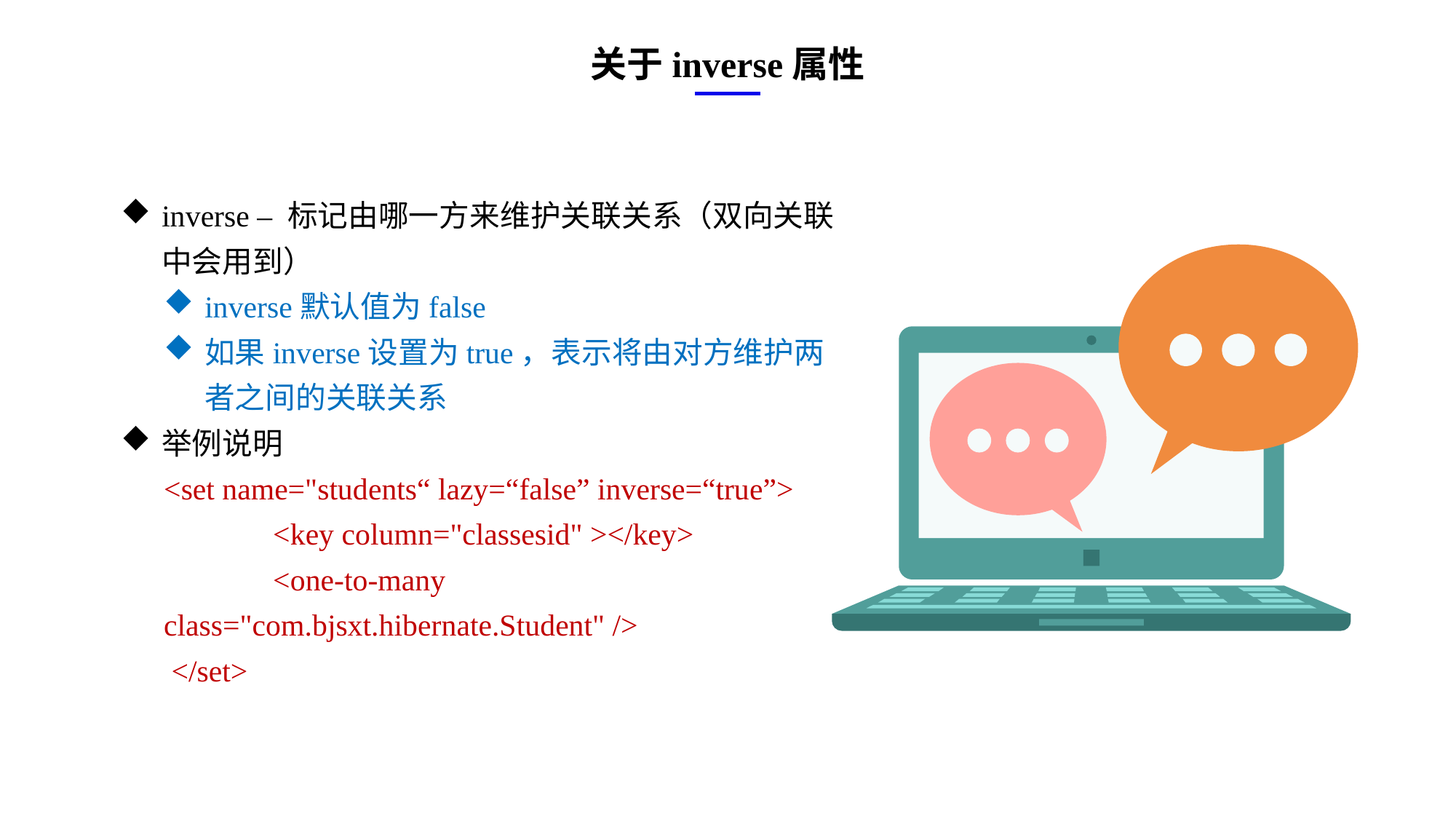

关于inverse属性
inverse – 标记由哪一方来维护关联关系（双向关联中会用到）
inverse默认值为false
如果inverse设置为true，表示将由对方维护两者之间的关联关系
举例说明
<set name="students“ lazy=“false” inverse=“true”>
        	<key column="classesid" ></key>
        	<one-to-many class="com.bjsxt.hibernate.Student" />
 </set>
e7d195523061f1c0ae0eb3eed39d2bcef4622b2499a05fe6567B54A876BEB457BD1EB8EBE9915191D1FA2E860D28D251AB291D9CBBDD28D4BD16020FD75D8281481517FC21E86E4C931520AFA1087E92E357E3DB373CA326F6F926B1A67F681E99E875FFD293B2C32B3919AE4D43F9436862A7DD54F9346DF3662D8AB7319030EF75D53FF682DE13